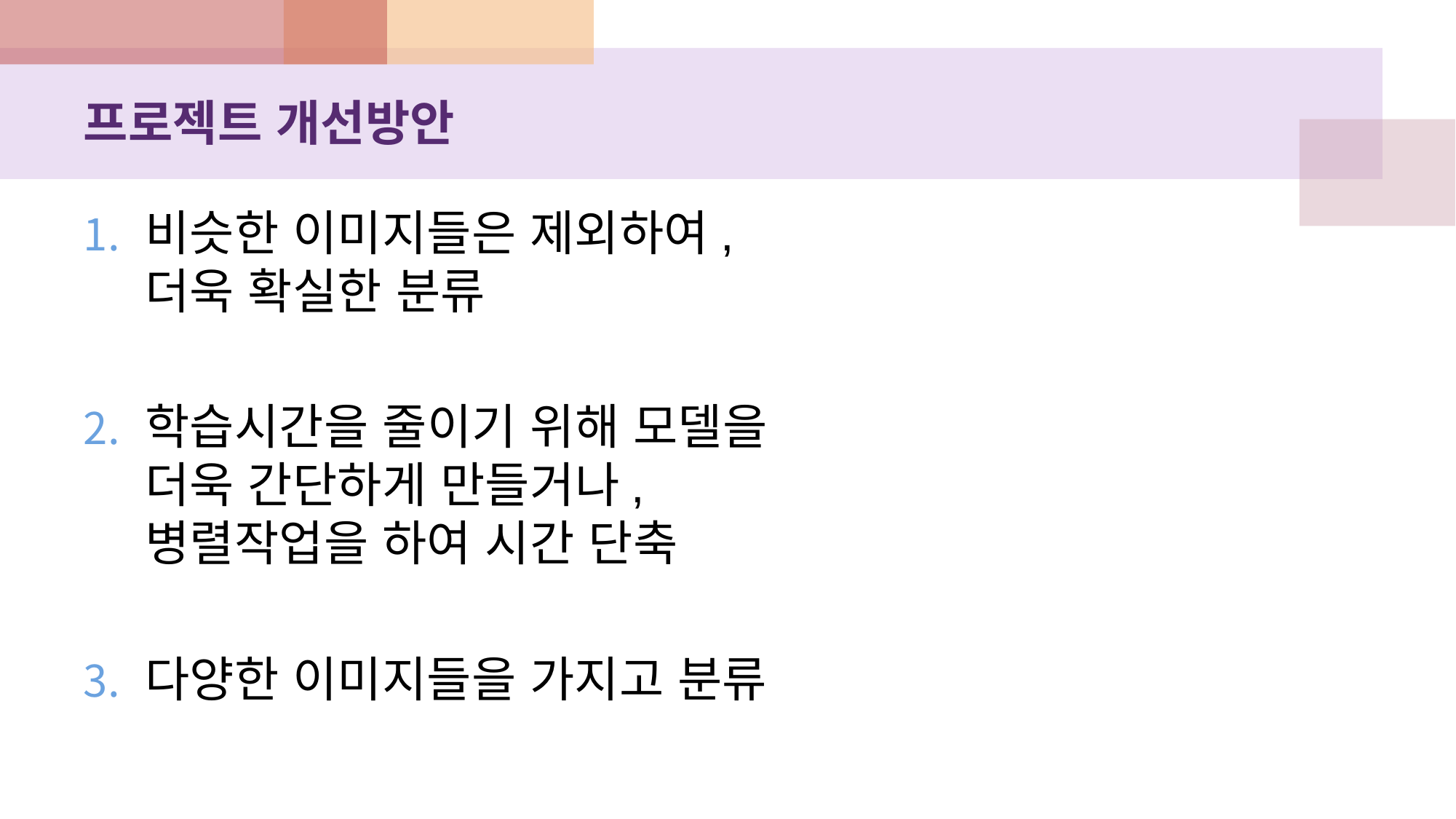

# 프로젝트 개선방안
비슷한 이미지들은 제외하여,  더욱 확실한 분류

학습시간을 줄이기 위해 모델을 더욱 간단하게 만들거나, 병렬작업을 하여 시간 단축

다양한 이미지들을 가지고 분류